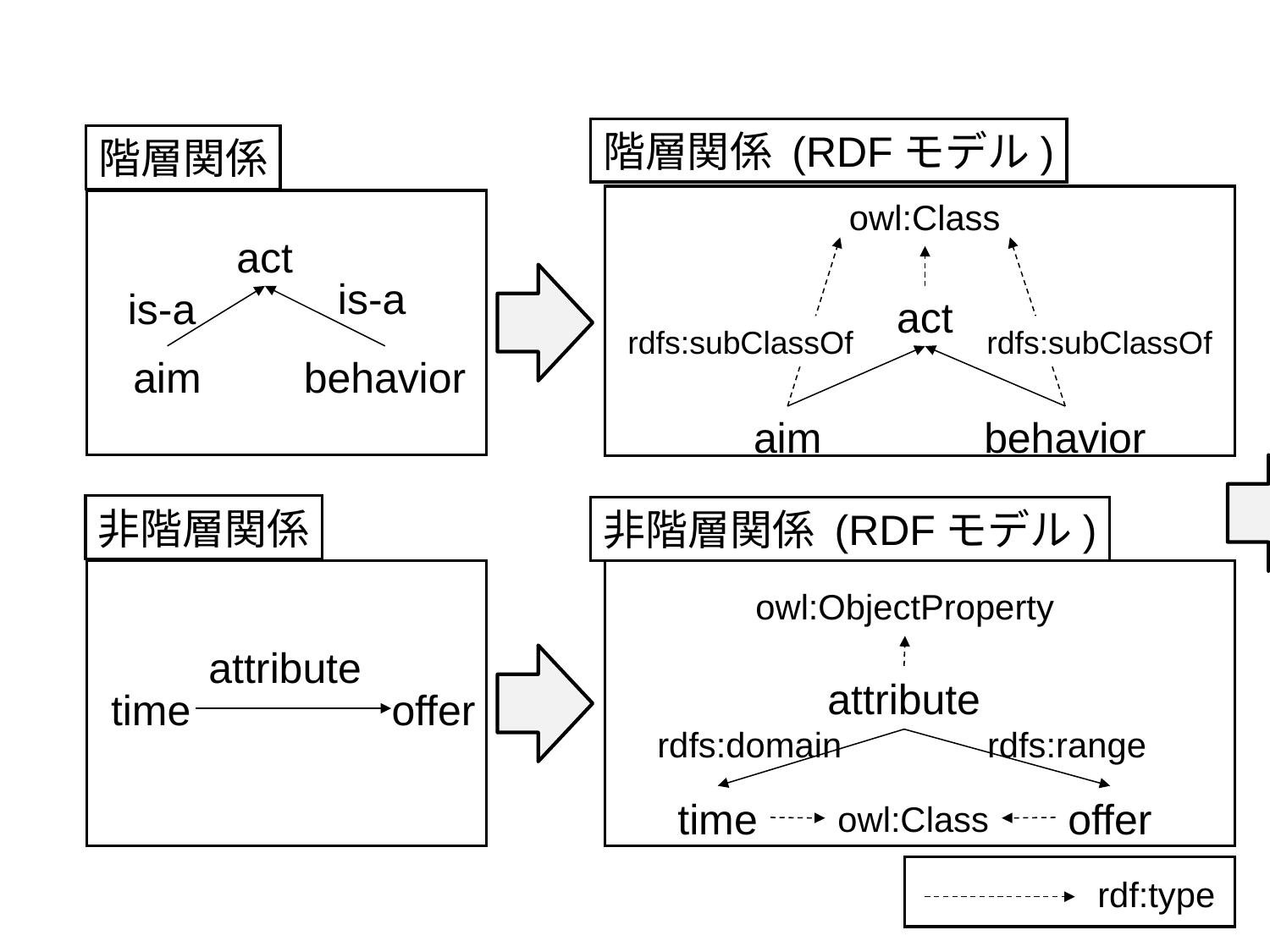

OWLオントロジー(RDF/XML形式)
階層関係 (RDFモデル)
階層関係
<rdf:RDF
    xmlns:rdf="http://www.w3.org/1999/02/22-rdf-syntax-ns#"
    xmlns:owl="http://www.w3.org/2002/07/owl#"
    xmlns:rdfs="http://www.w3.org/2000/01/rdf-schema#"
  xml:base="http://www.yamaguti.comp.ae.keio.ac.jp/mmm/doddle/">
  <owl:Class rdf:ID="behavior">
    <rdfs:subClassOf>
      <owl:Class rdf:ID="act"/>
    </rdfs:subClassOf>
  </owl:Class>
  <owl:Class rdf:ID="time"/>
  <owl:Class rdf:ID="aim">
    <rdfs:subClassOf rdf:resource="#act"/>
  </owl:Class>
  <owl:Class rdf:ID="offer"/>
  <owl:ObjectProperty rdf:ID="attribute">
    <rdfs:domain rdf:resource="#time"/>
    <rdfs:range rdf:resource="#offer"/>
  </owl:ObjectProperty>
</rdf:RDF>

owl:Class

act

is-a
is-a
act
rdfs:subClassOf
rdfs:subClassOf
aim
behavior
aim
behavior

非階層関係
非階層関係 (RDFモデル)

owl:ObjectProperty
attribute

attribute
time
offer
rdfs:domain
rdfs:range
time
offer
owl:Class

rdf:type